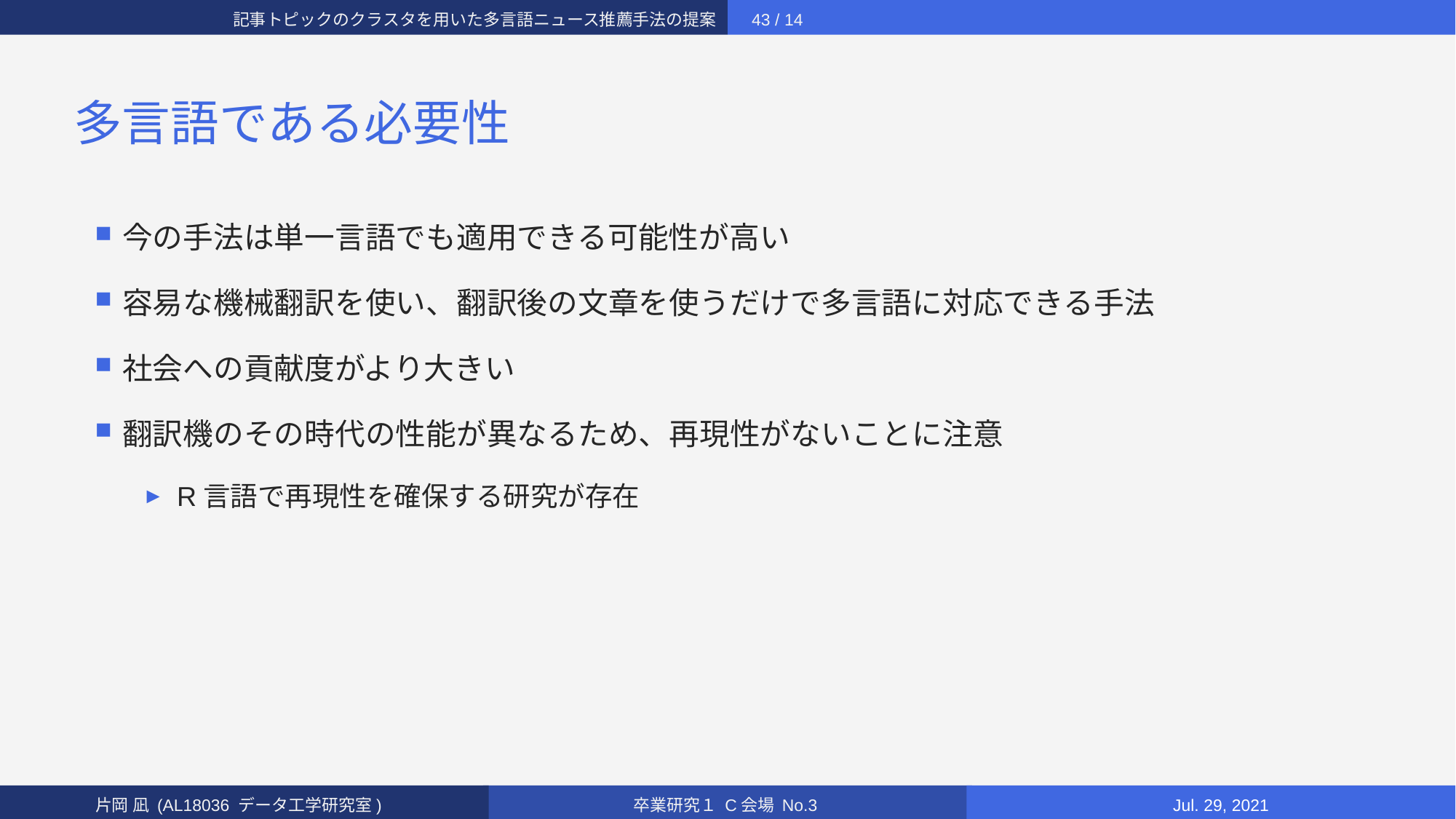

# 多言語である必要性
今の手法は単一言語でも適用できる可能性が高い
容易な機械翻訳を使い、翻訳後の文章を使うだけで多言語に対応できる手法
社会への貢献度がより大きい
翻訳機のその時代の性能が異なるため、再現性がないことに注意
R言語で再現性を確保する研究が存在